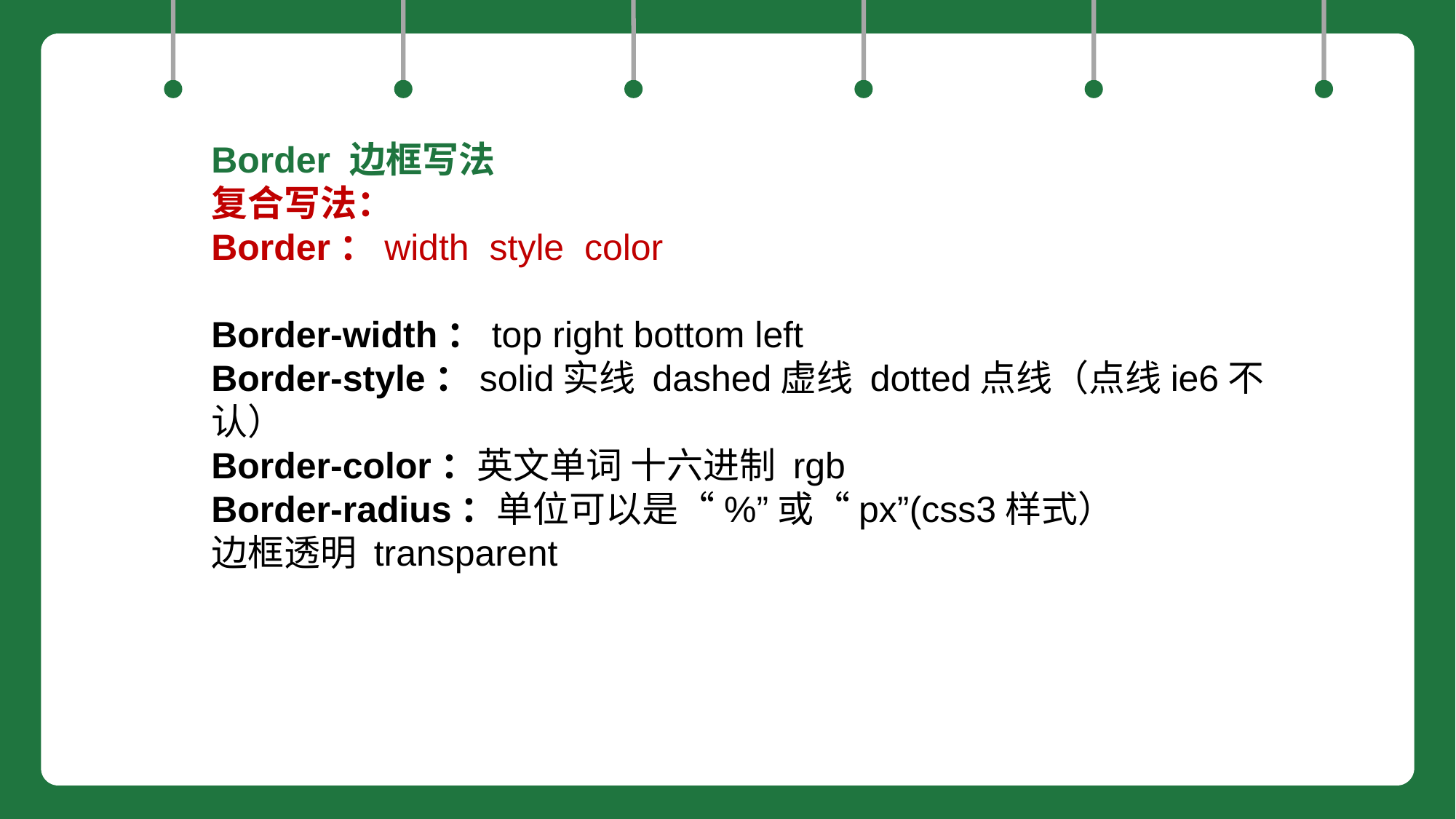

Border 边框写法
复合写法：
Border：width  style  color

Border-width：top right bottom left
Border-style：solid实线 dashed虚线 dotted点线（点线ie6不认）
Border-color：英文单词 十六进制 rgb
Border-radius：单位可以是“%”或“px”(css3样式）
边框透明 transparent